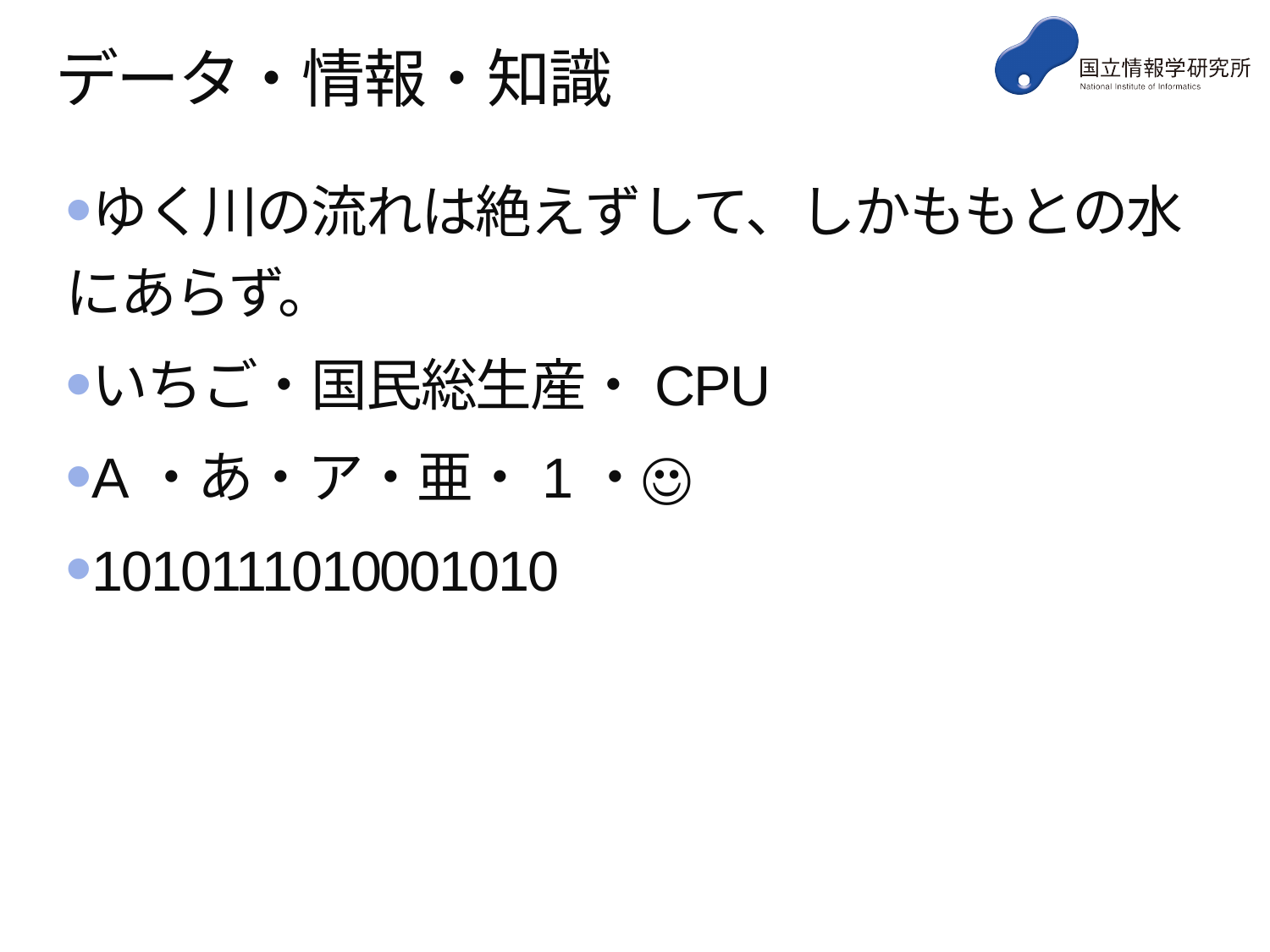

# データ・情報・知識
ゆく川の流れは絶えずして、しかももとの水にあらず。
いちご・国民総生産・CPU
A・あ・ア・亜・1・☺️
1010111010001010